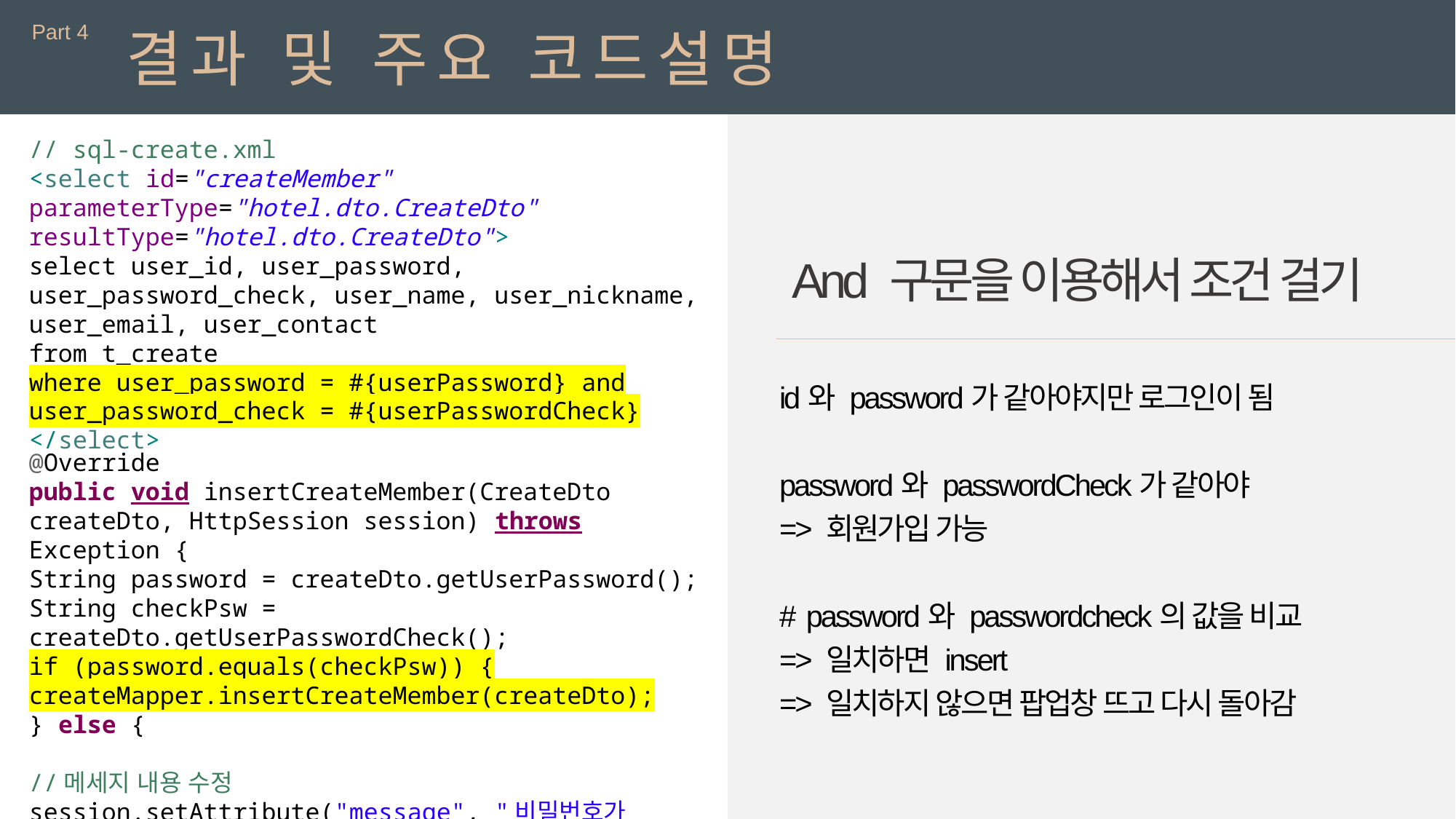

Part 4
결과 및 주요 코드설명

// sql-create.xml
<select id="createMember" parameterType="hotel.dto.CreateDto" resultType="hotel.dto.CreateDto">
select user_id, user_password, user_password_check, user_name, user_nickname, user_email, user_contact
from t_create
where user_password = #{userPassword} and user_password_check = #{userPasswordCheck}
</select>

And 구문을 이용해서 조건 걸기
id와 password가 같아야지만 로그인이 됨

password와 passwordCheck가 같아야
=> 회원가입 가능

#  password와 passwordcheck의 값을 비교
=> 일치하면 insert
=> 일치하지 않으면 팝업창 뜨고 다시 돌아감
@Override
public void insertCreateMember(CreateDto createDto, HttpSession session) throws Exception {
String password = createDto.getUserPassword();
String checkPsw = createDto.getUserPasswordCheck();
if (password.equals(checkPsw)) {
createMapper.insertCreateMember(createDto);
} else {

//메세지 내용 수정
session.setAttribute("message", "비밀번호가 일치하지 않습니다.");}}